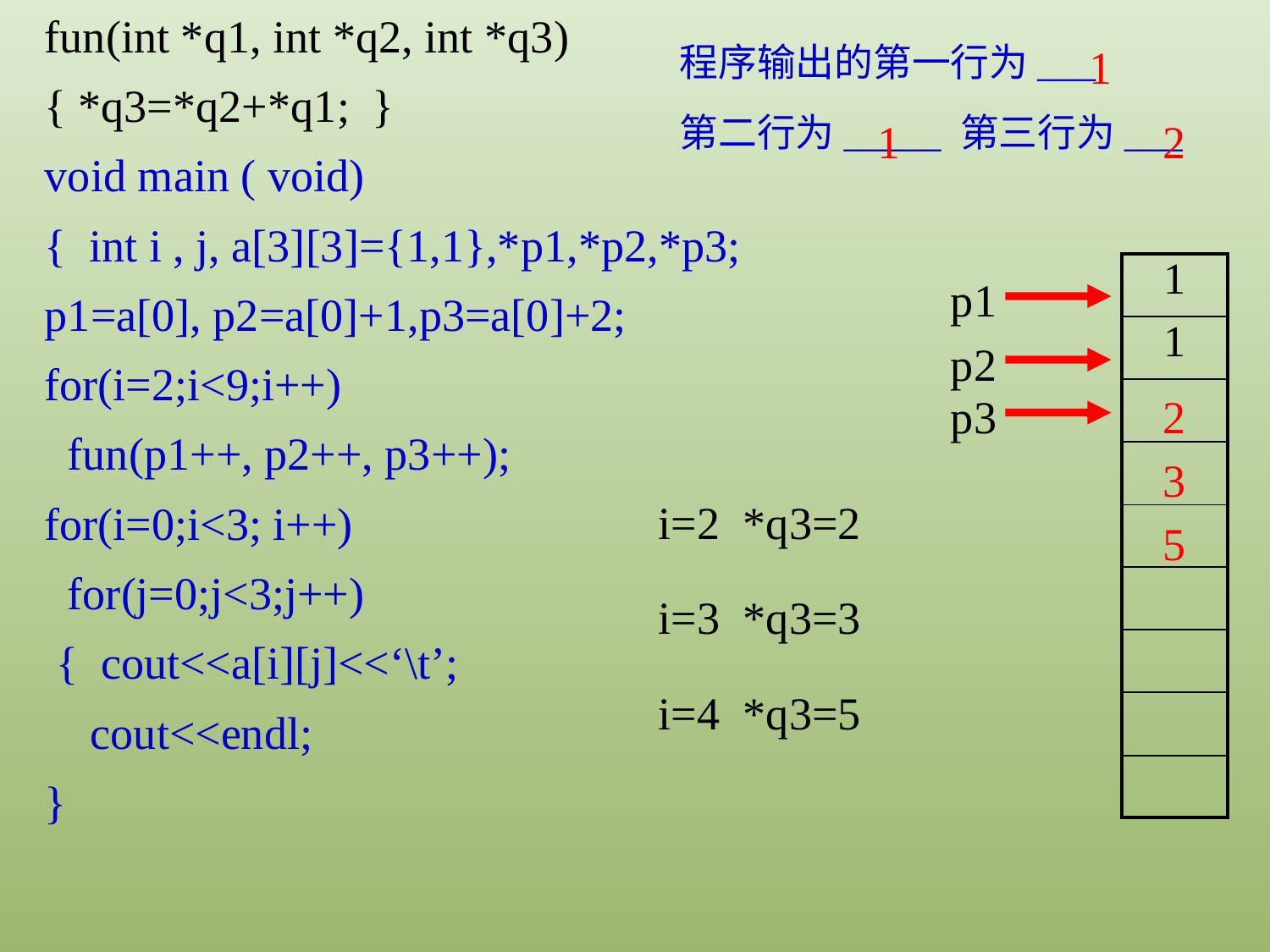

fun(int *q1, int *q2, int *q3)
{ *q3=*q2+*q1;  }
void main ( void)
{  int i , j, a[3][3]={1,1},*p1,*p2,*p3;
p1=a[0], p2=a[0]+1,p3=a[0]+2;
for(i=2;i<9;i++)
  fun(p1++, p2++, p3++);
for(i=0;i<3; i++)
  for(j=0;j<3;j++)
 {  cout<<a[i][j]<<‘\t’;
    cout<<endl;
}
程序输出的第一行为___
第二行为_____ 第三行为___
1
1
2
| 1 |
| --- |
| 1 |
|  |
|  |
|  |
|  |
|  |
|  |
|  |
p1

p2

p3
2

3
i=2  *q3=2
5
i=3  *q3=3
i=4  *q3=5
467